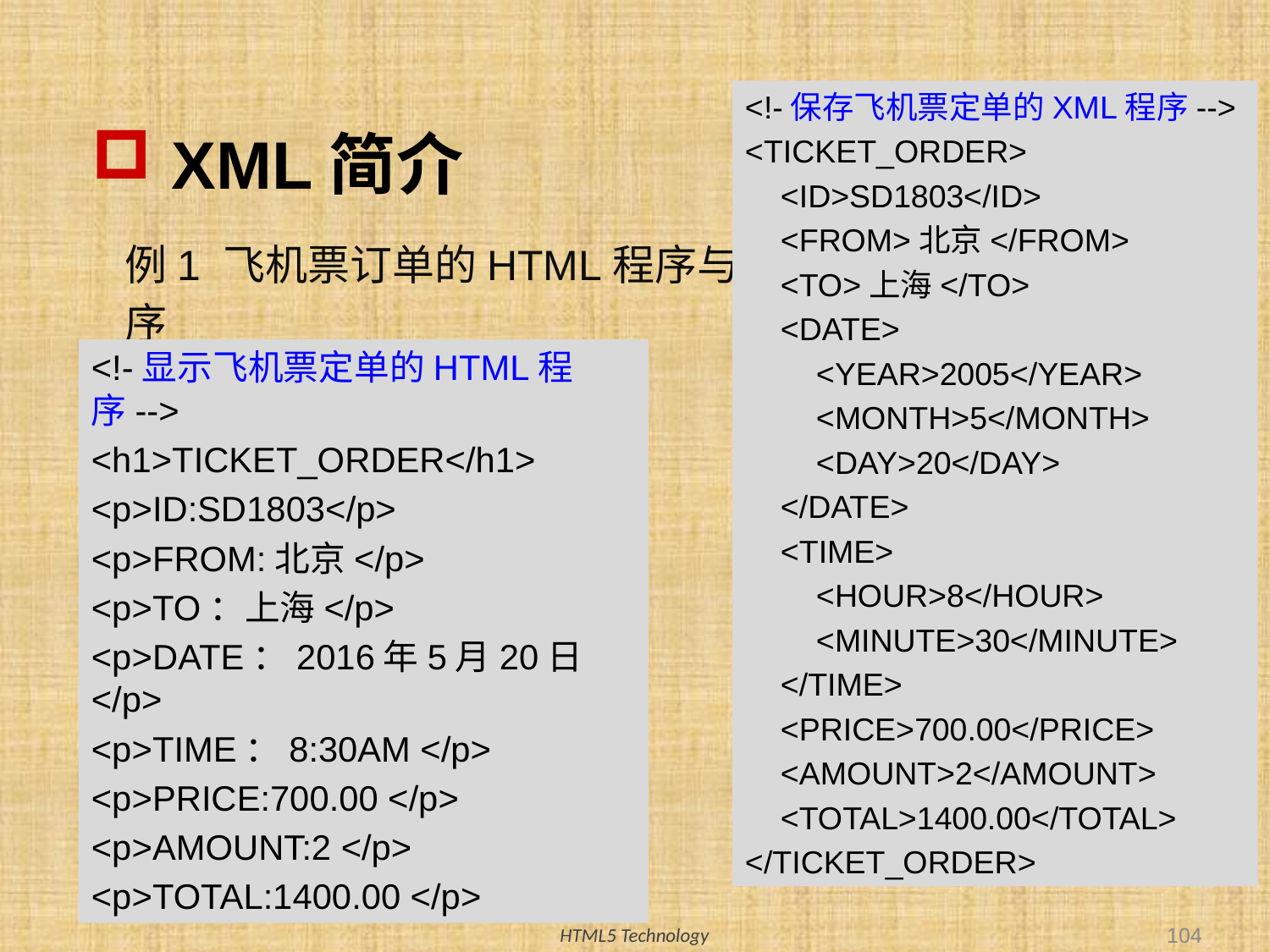

<!-保存飞机票定单的XML程序-->
<TICKET_ORDER>
    <ID>SD1803</ID>
    <FROM>北京</FROM>
    <TO>上海</TO>
    <DATE>
        <YEAR>2005</YEAR>
        <MONTH>5</MONTH>
        <DAY>20</DAY>
    </DATE>
    <TIME>
        <HOUR>8</HOUR>
        <MINUTE>30</MINUTE>
    </TIME>
    <PRICE>700.00</PRICE>
    <AMOUNT>2</AMOUNT>
    <TOTAL>1400.00</TOTAL>
</TICKET_ORDER>
# XML简介
例1 飞机票订单的HTML程序与XML程序
<!-显示飞机票定单的HTML程序-->
<h1>TICKET_ORDER</h1>
<p>ID:SD1803</p>
<p>FROM:北京</p>
<p>TO：上海</p>
<p>DATE：2016年5月20日</p>
<p>TIME：8:30AM </p>
<p>PRICE:700.00 </p>
<p>AMOUNT:2 </p>
<p>TOTAL:1400.00 </p>
104
HTML5 Technology